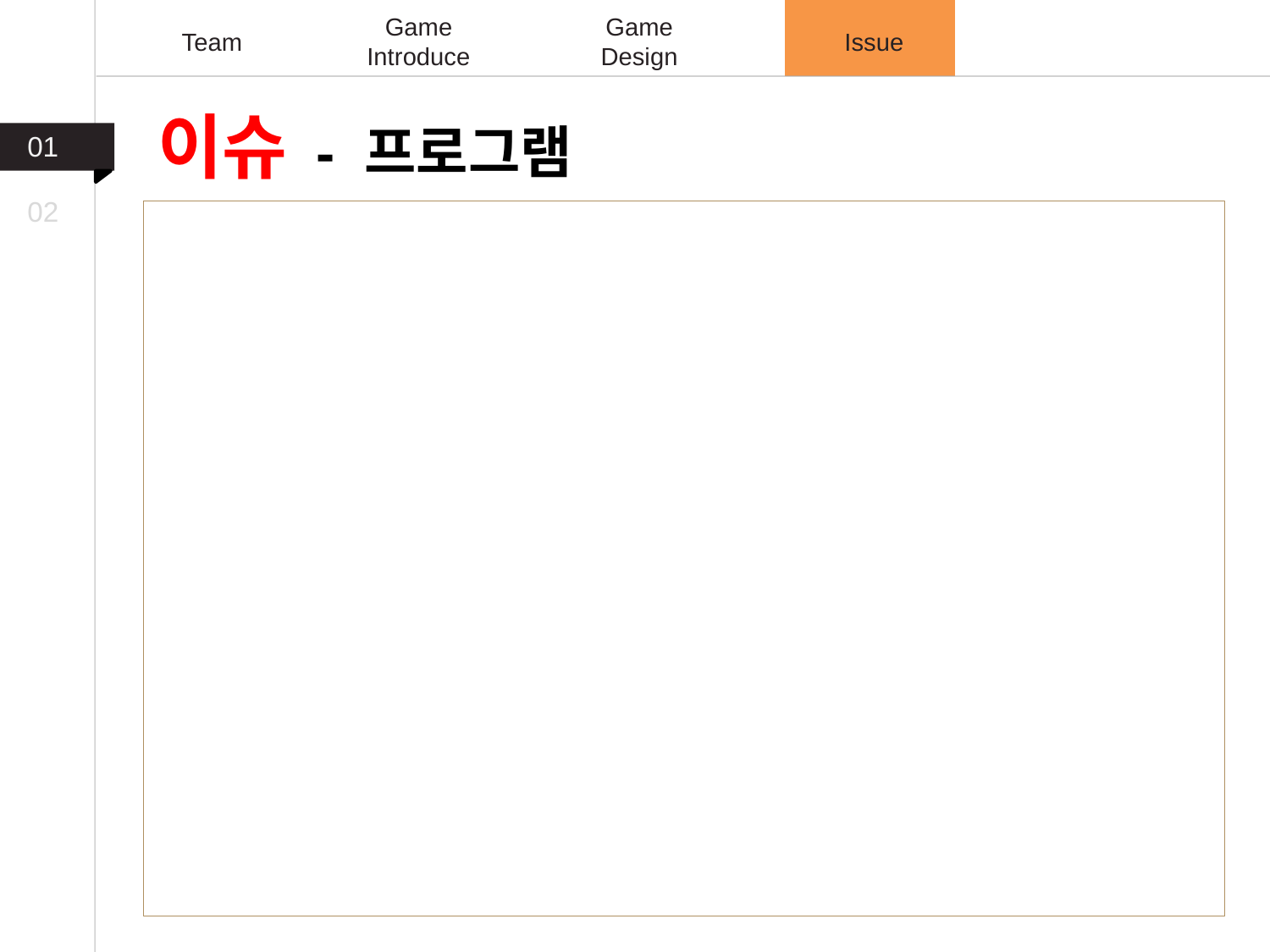

Game
Introduce
Game
Design
Team
Issue
이슈 - 프로그램
01

02